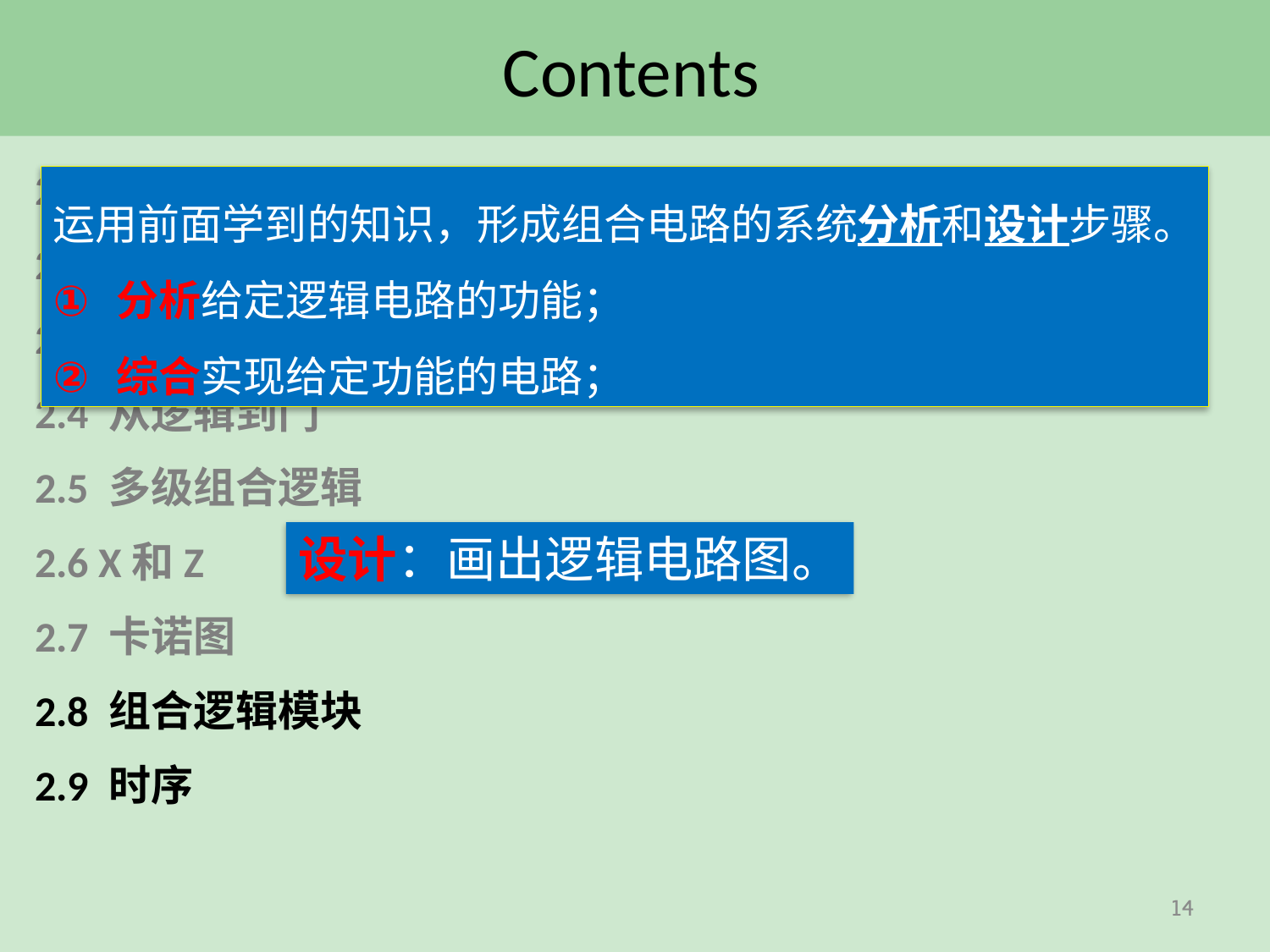

# Contents
2.1 引言
2.2 布尔表达式
2.3 布尔代数
2.4 从逻辑到门
2.5 多级组合逻辑
2.6 X和Z
2.7 卡诺图
2.8 组合逻辑模块
2.9 时序
运用前面学到的知识，形成组合电路的系统分析和设计步骤。
分析给定逻辑电路的功能；
综合实现给定功能的电路；
设计：画出逻辑电路图。
14